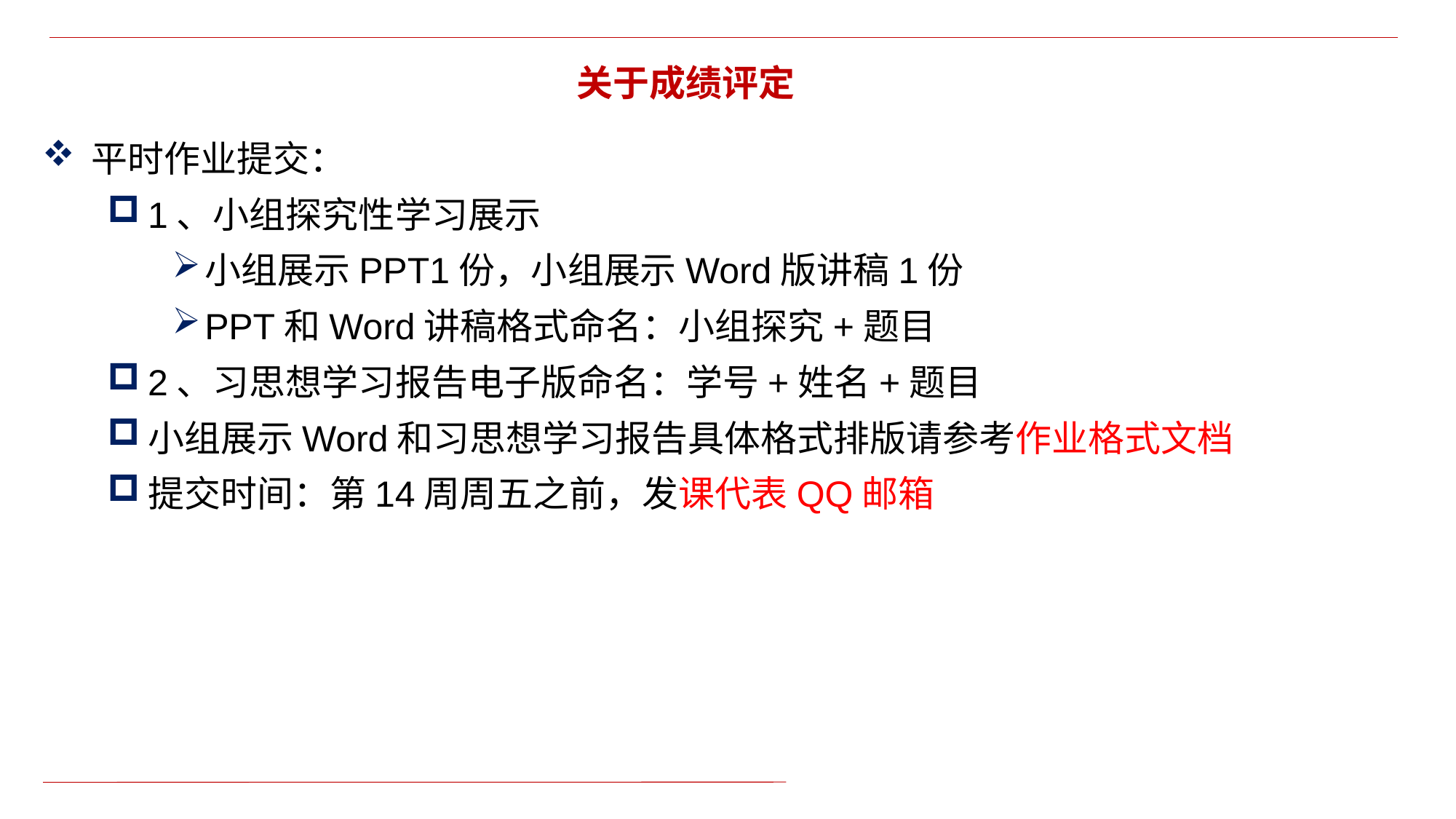

关于成绩评定
平时作业提交：
1、小组探究性学习展示
小组展示PPT1份，小组展示Word版讲稿1份
PPT和Word讲稿格式命名：小组探究+题目
2、习思想学习报告电子版命名：学号+姓名+题目
小组展示Word和习思想学习报告具体格式排版请参考作业格式文档
提交时间：第14周周五之前，发课代表QQ邮箱